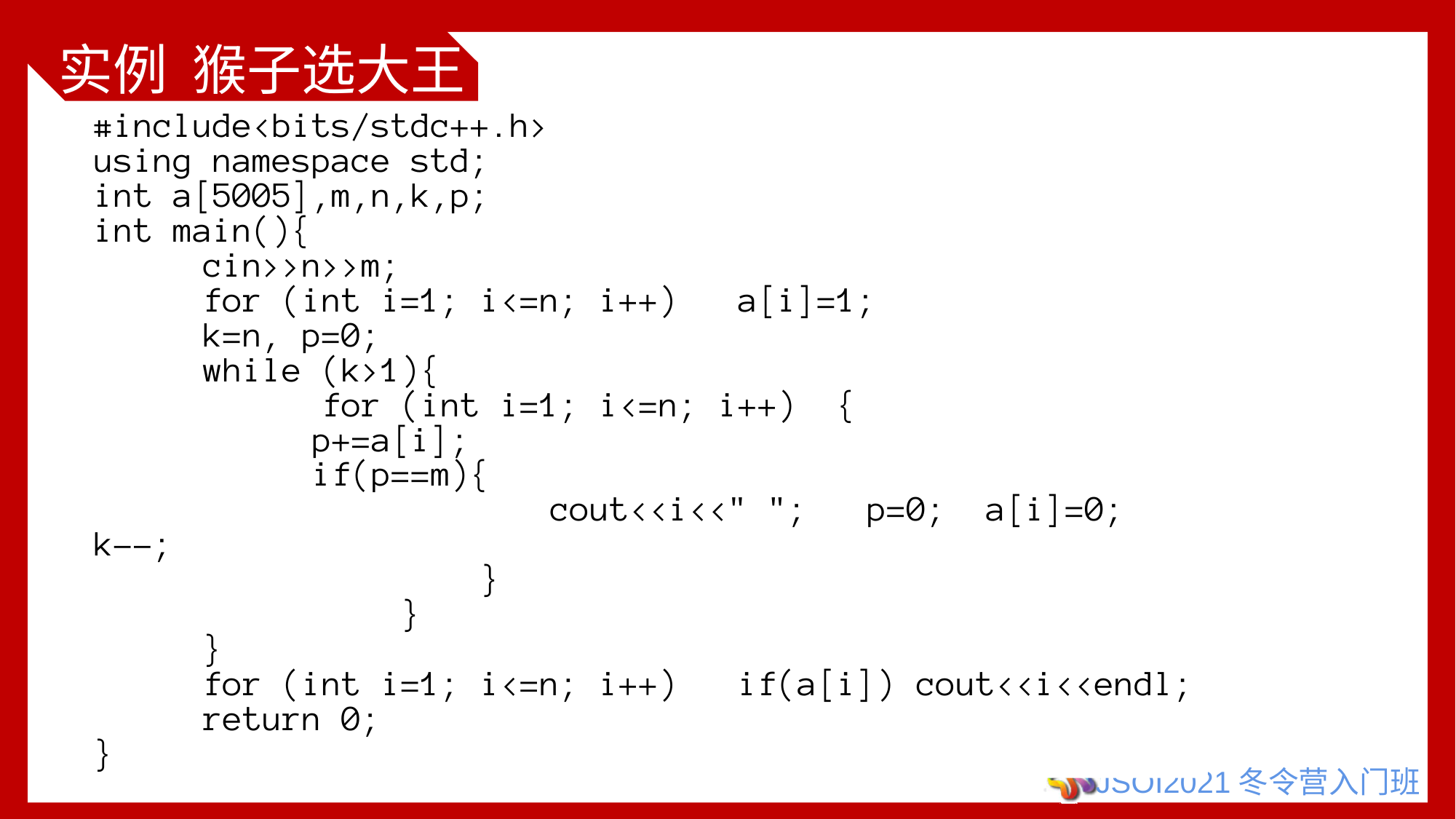

# 数组的应用
实例  猴子选大王
#include<bits/stdc++.h>
using namespace std;
int a[5005],m,n,k,p;
int main(){
	cin>>n>>m;
	for (int i=1; i<=n; i++)   a[i]=1;
	k=n, p=0;
	while (k>1){
	      for (int i=1; i<=n; i++)  {
		p+=a[i];
		if(p==m){
              		 cout<<i<<" ";   p=0;  a[i]=0;  k--;
	              }
	          }
	}
	for (int i=1; i<=n; i++)   if(a[i]) cout<<i<<endl;
 	return 0;
}
18